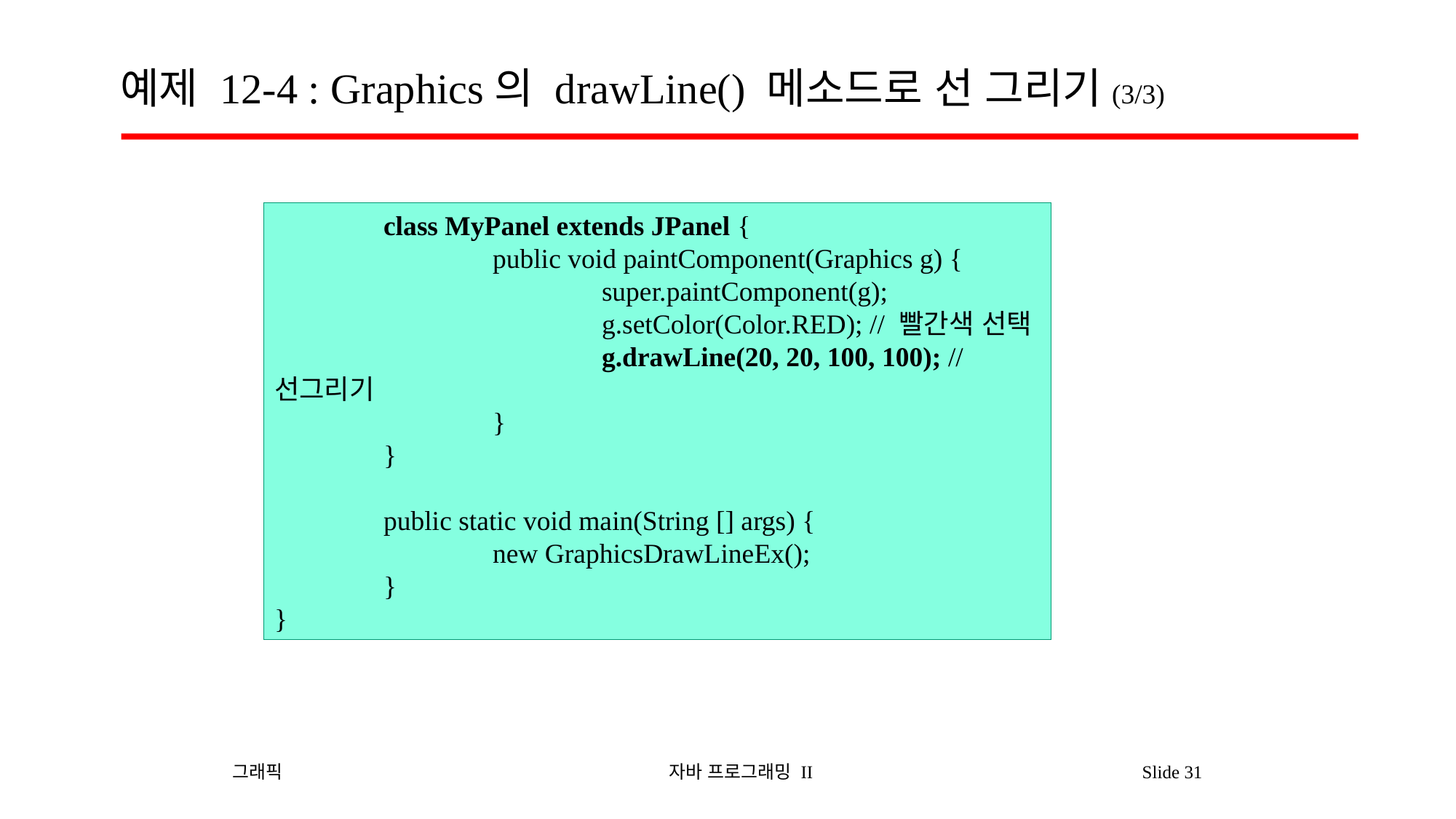

# 예제 12-4 : Graphics의 drawLine() 메소드로 선 그리기(3/3)
	class MyPanel extends JPanel {
		public void paintComponent(Graphics g) {
			super.paintComponent(g);
			g.setColor(Color.RED); // 빨간색 선택
			g.drawLine(20, 20, 100, 100); // 선그리기
		}
	}

	public static void main(String [] args) {
		new GraphicsDrawLineEx();
	}
}